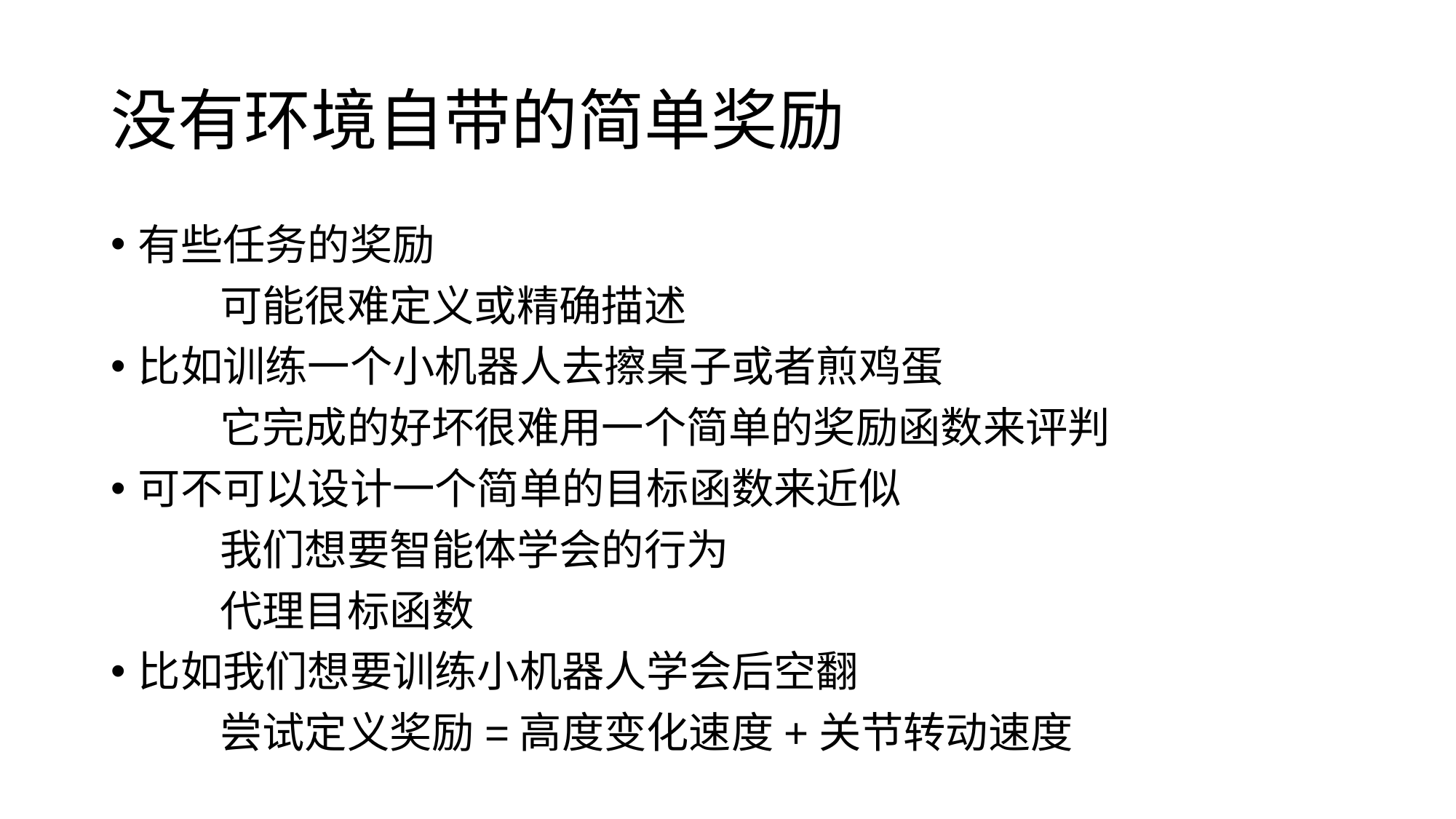

# 没有环境自带的简单奖励
有些任务的奖励
	可能很难定义或精确描述
比如训练一个小机器人去擦桌子或者煎鸡蛋
	它完成的好坏很难用一个简单的奖励函数来评判
可不可以设计一个简单的目标函数来近似
	我们想要智能体学会的行为
	代理目标函数
比如我们想要训练小机器人学会后空翻
	尝试定义奖励=高度变化速度+关节转动速度